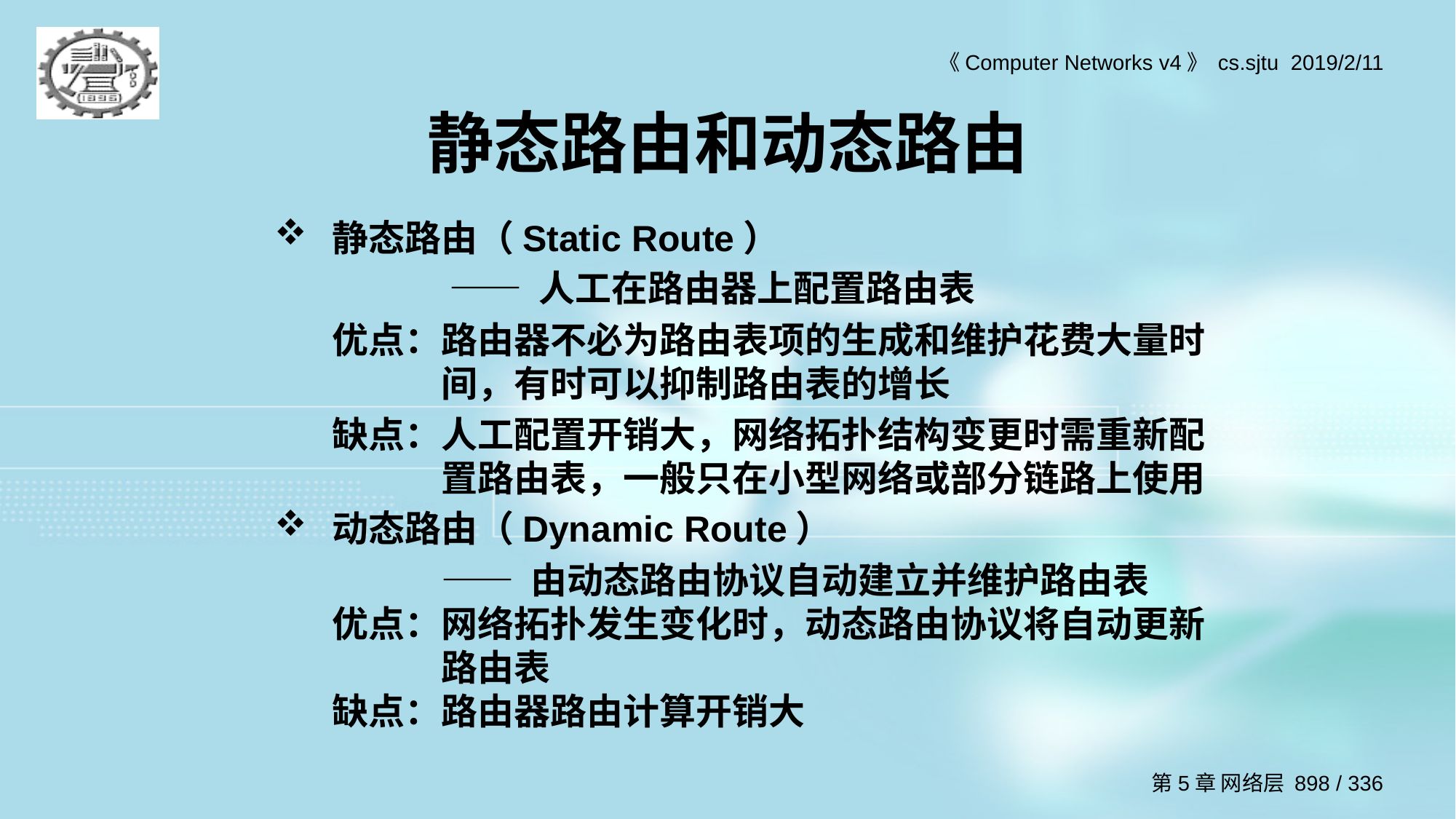

# 静态路由和动态路由
静态路由（Static Route）
		 —— 人工在路由器上配置路由表
	优点：路由器不必为路由表项的生成和维护花费大量时	间，有时可以抑制路由表的增长
	缺点：人工配置开销大，网络拓扑结构变更时需重新配	置路由表，一般只在小型网络或部分链路上使用
动态路由（Dynamic Route）
		—— 由动态路由协议自动建立并维护路由表
	优点：网络拓扑发生变化时，动态路由协议将自动更新	路由表
	缺点：路由器路由计算开销大